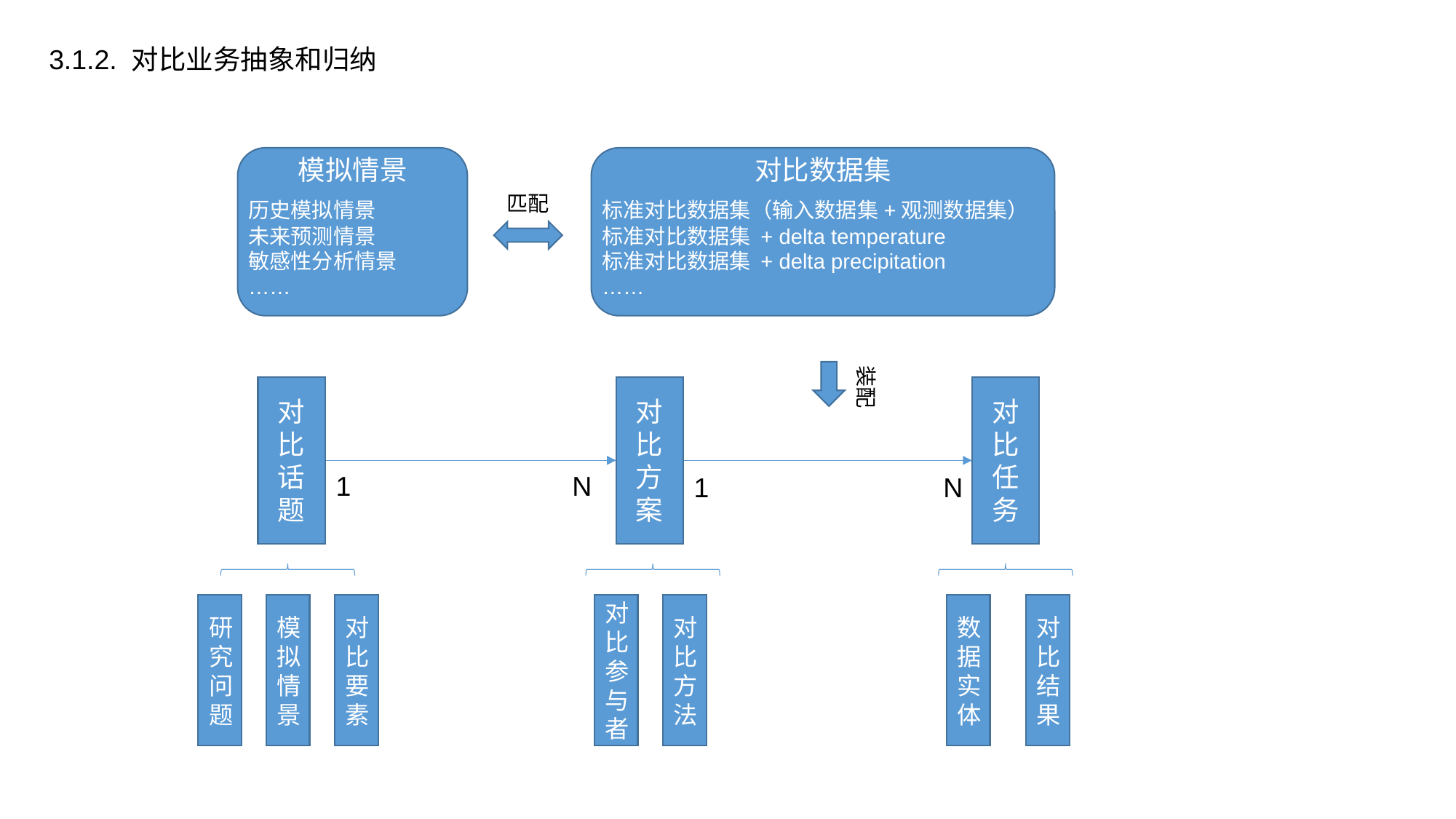

3.1.2. 对比业务抽象和归纳

模拟情景
历史模拟情景
未来预测情景
敏感性分析情景
……

对比数据集
标准对比数据集（输入数据集+观测数据集）
标准对比数据集 + delta temperature
标准对比数据集 + delta precipitation
……
匹配

装配

对比话题
1
对比方案
N
1
对比任务
N

研究问题
模拟情景
对比要素
对比参与者
对比方法
数据实体
对比结果